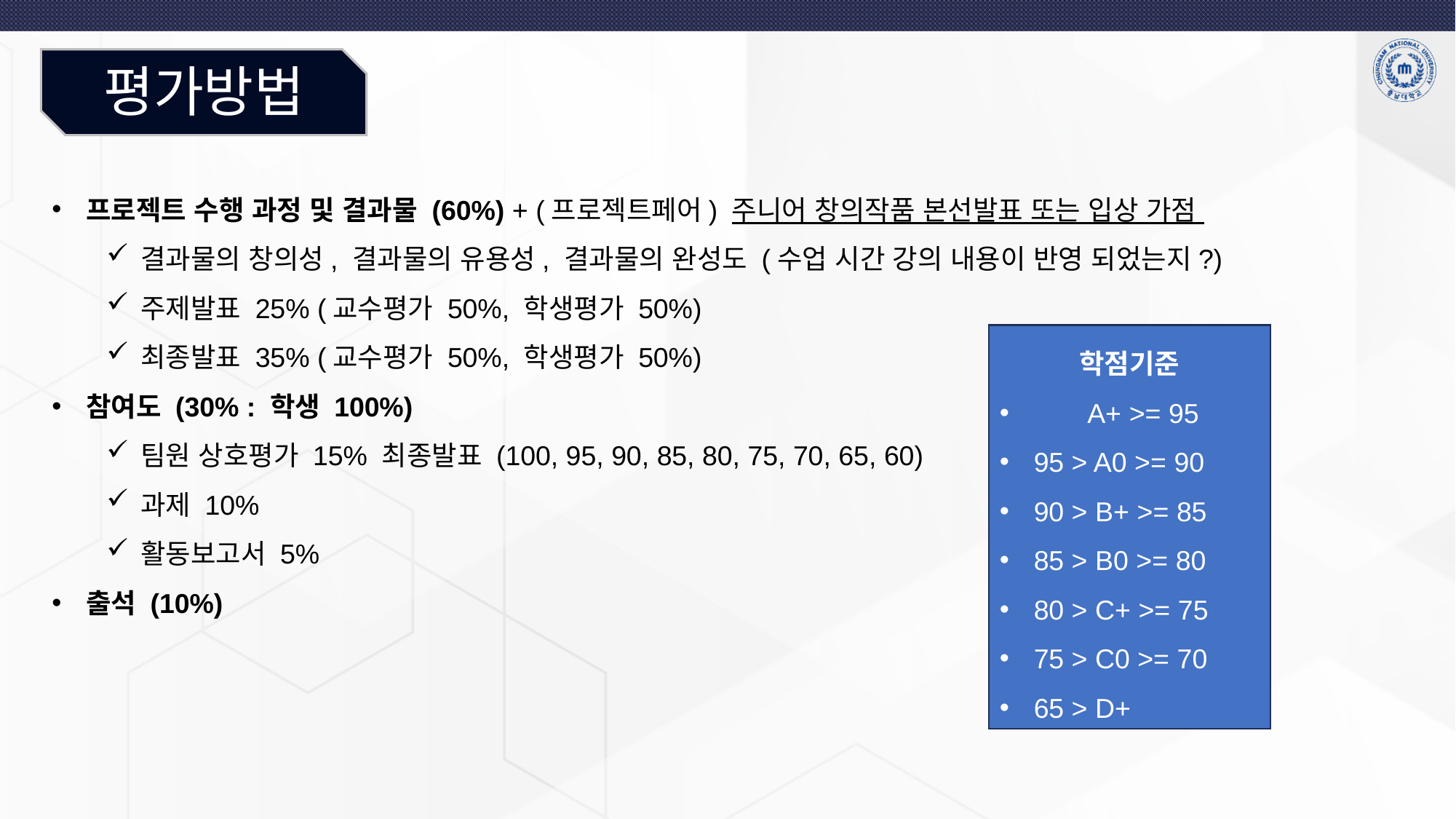

평가방법
프로젝트 수행 과정 및 결과물 (60%) + (프로젝트페어) 주니어 창의작품 본선발표 또는 입상 가점
결과물의 창의성, 결과물의 유용성, 결과물의 완성도 (수업 시간 강의 내용이 반영 되었는지?)
주제발표 25% (교수평가 50%, 학생평가 50%)
최종발표 35% (교수평가 50%, 학생평가 50%)
참여도 (30% : 학생 100%)
팀원 상호평가 15% 최종발표 (100, 95, 90, 85, 80, 75, 70, 65, 60)
과제 10%
활동보고서 5%
출석 (10%)
학점기준
       A+ >= 95
95 > A0 >= 90
90 > B+ >= 85
85 > B0 >= 80
80 > C+ >= 75
75 > C0 >= 70
65 > D+